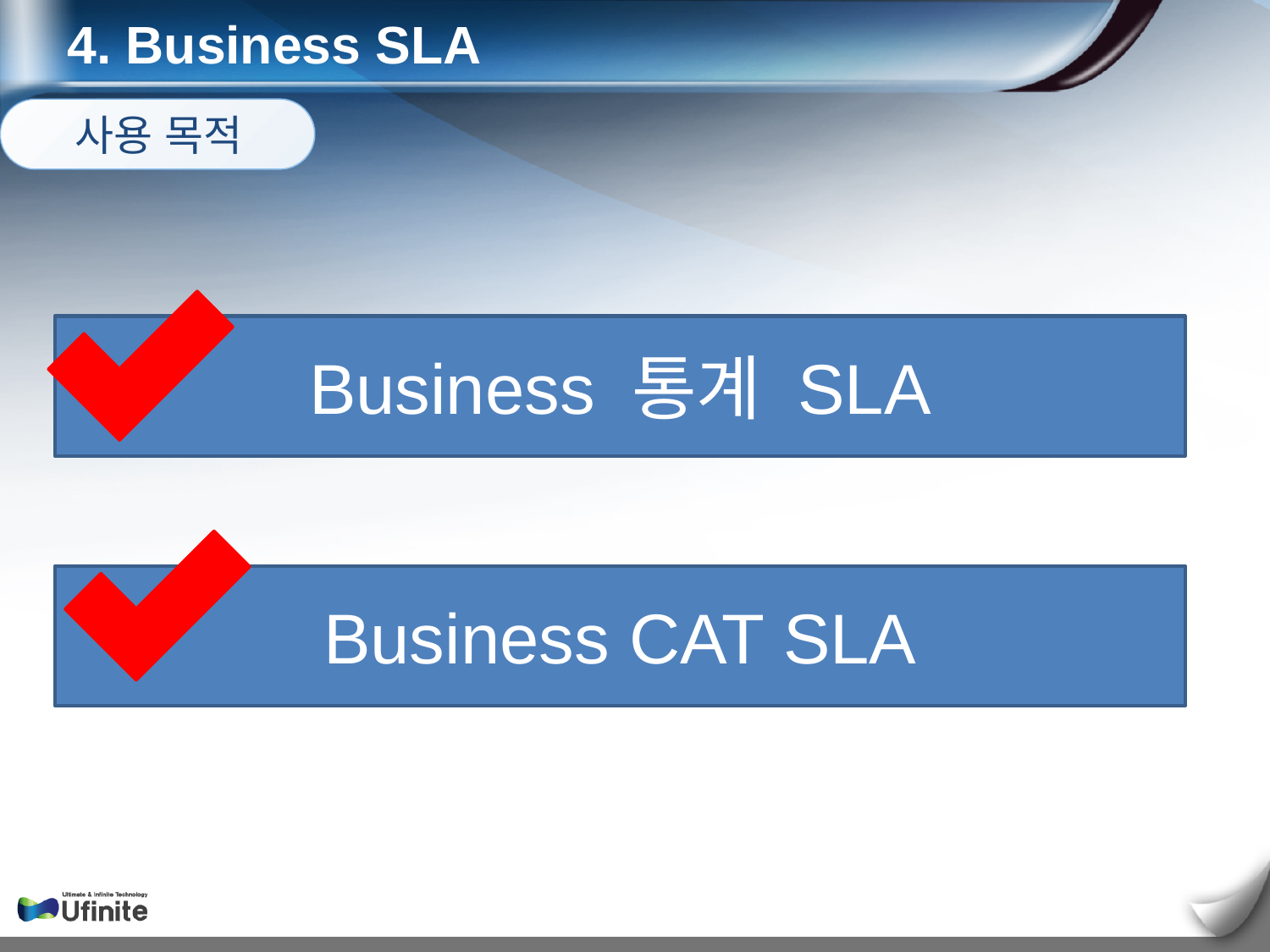

4. Business SLA
사용 목적

Business 통계 SLA

Business CAT SLA